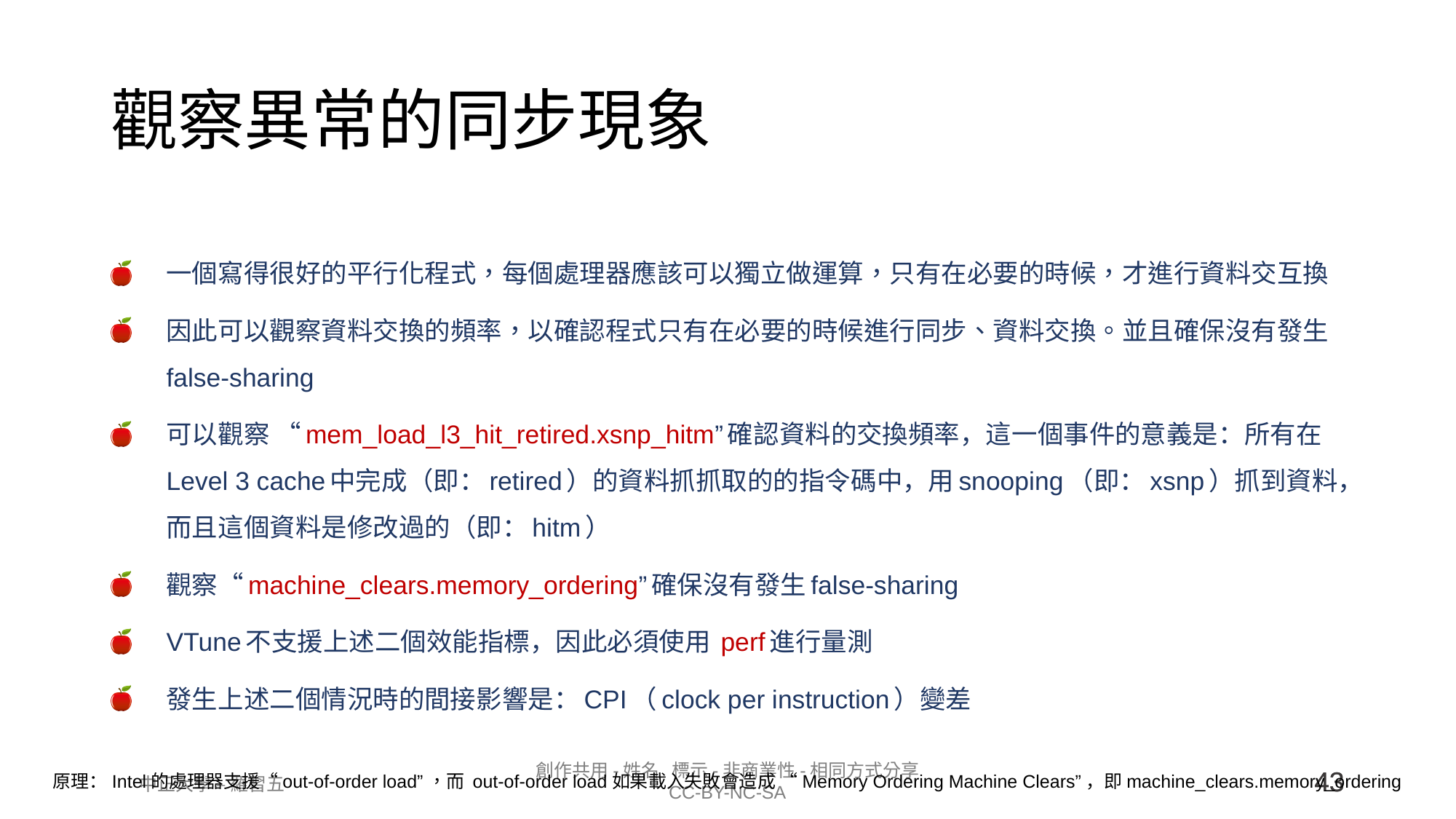

# 觀察異常的同步現象
一個寫得很好的平行化程式，每個處理器應該可以獨立做運算，只有在必要的時候，才進行資料交互換
因此可以觀察資料交換的頻率，以確認程式只有在必要的時候進行同步、資料交換。並且確保沒有發生false-sharing
可以觀察 “mem_load_l3_hit_retired.xsnp_hitm”確認資料的交換頻率，這一個事件的意義是：所有在Level 3 cache中完成（即：retired）的資料抓抓取的的指令碼中，用snooping（即：xsnp）抓到資料，而且這個資料是修改過的（即：hitm）
觀察“machine_clears.memory_ordering”確保沒有發生false-sharing
VTune不支援上述二個效能指標，因此必須使用 perf進行量測
發生上述二個情況時的間接影響是：CPI（clock per instruction）變差
原理：Intel的處理器支援“out-of-order load”，而 out-of-order load如果載入失敗會造成 “Memory Ordering Machine Clears”，即machine_clears.memory_ordering